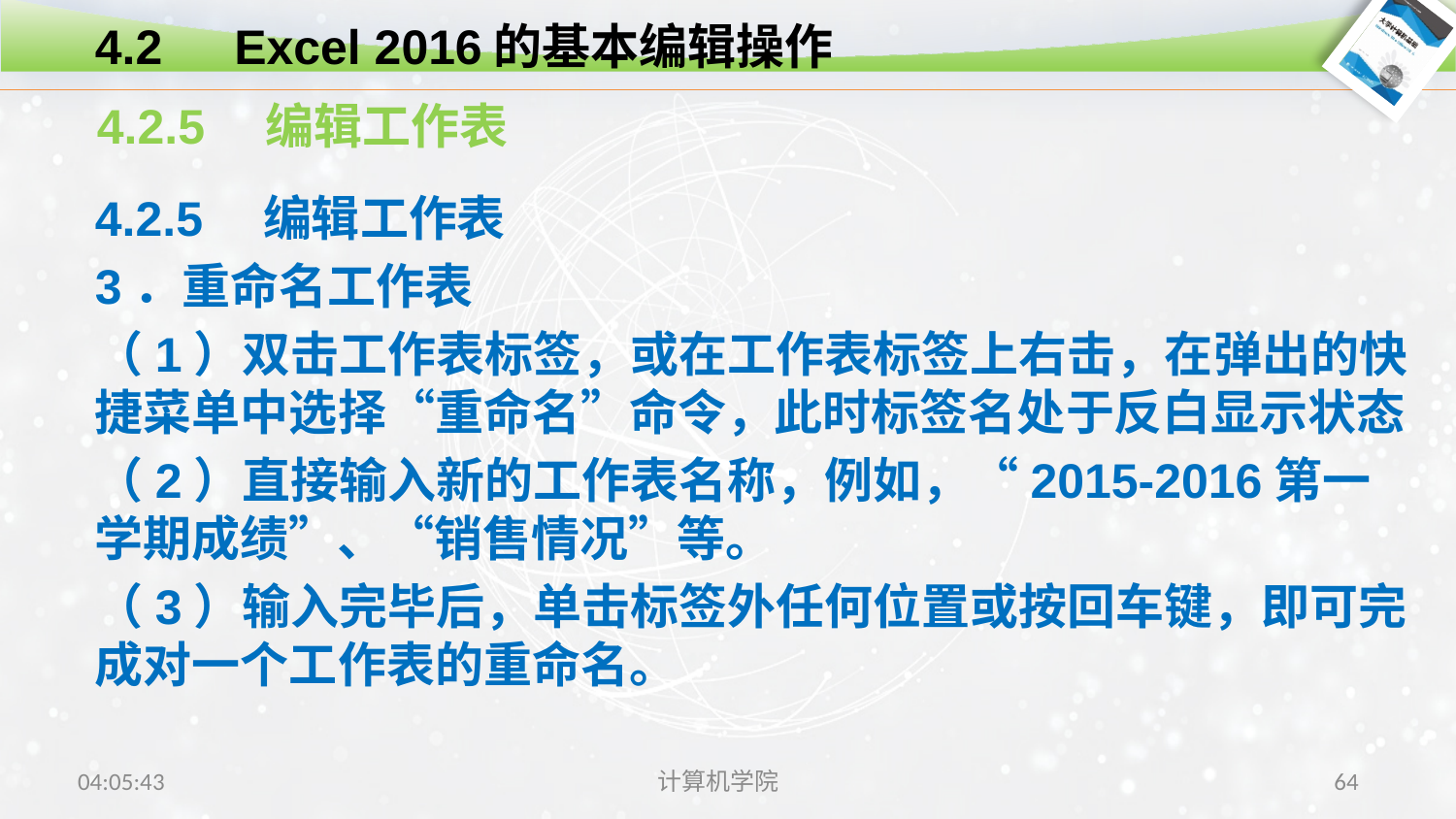

4.2　Excel 2016的基本编辑操作
4.2.5　编辑工作表

4.2.5　编辑工作表
3．重命名工作表
（1）双击工作表标签，或在工作表标签上右击，在弹出的快捷菜单中选择“重命名”命令，此时标签名处于反白显示状态
（2）直接输入新的工作表名称，例如，“2015-2016第一学期成绩”、“销售情况”等。
（3）输入完毕后，单击标签外任何位置或按回车键，即可完成对一个工作表的重命名。